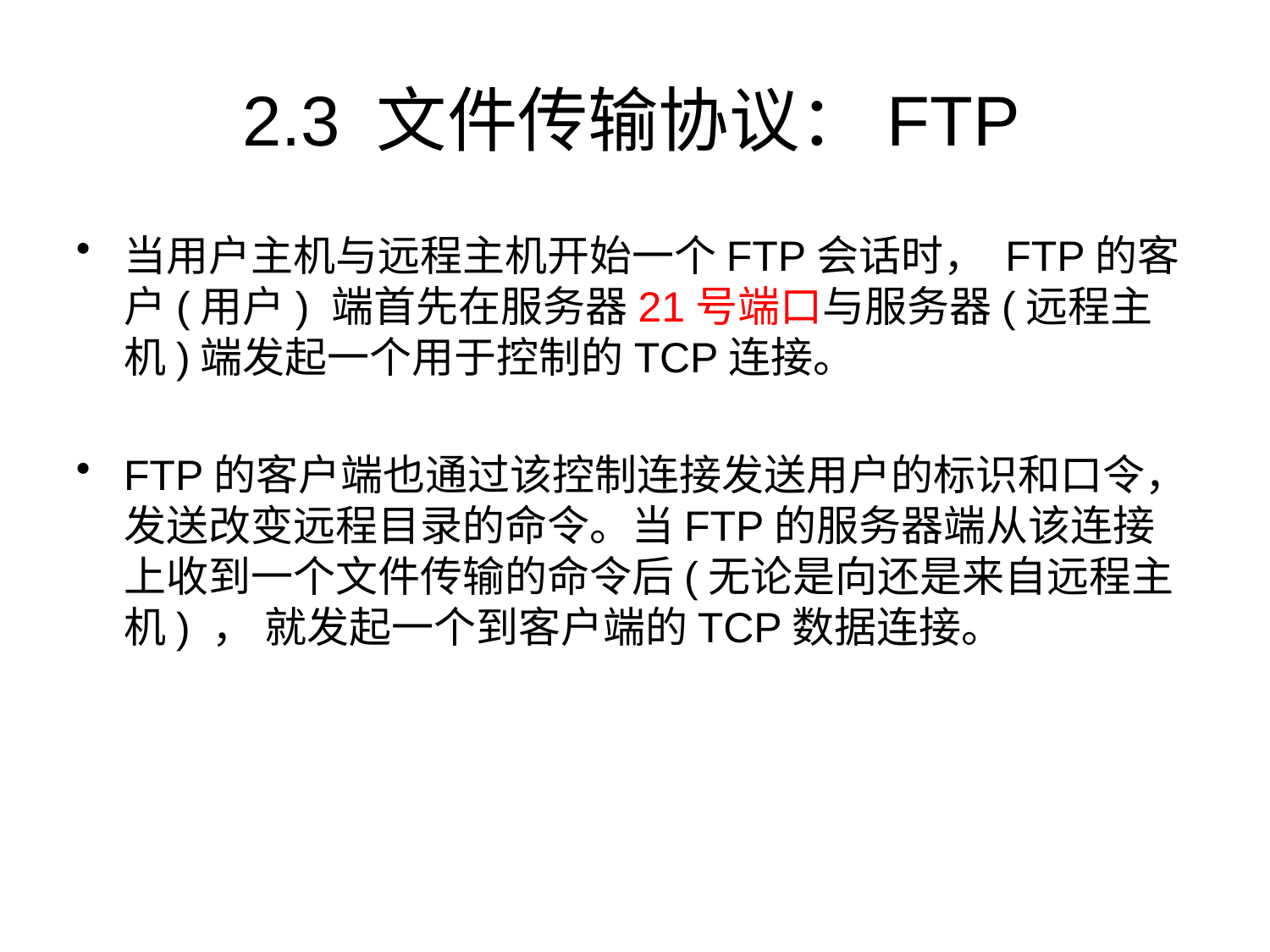

# 2.3 文件传输协议：FTP
当用户主机与远程主机开始一个FTP会话时， FTP的客户(用户) 端首先在服务器21号端口与服务器(远程主机)端发起一个用于控制的TCP连接。

FTP的客户端也通过该控制连接发送用户的标识和口令，发送改变远程目录的命令。当FTP的服务器端从该连接上收到一个文件传输的命令后(无论是向还是来自远程主机) ， 就发起一个到客户端的TCP数据连接。